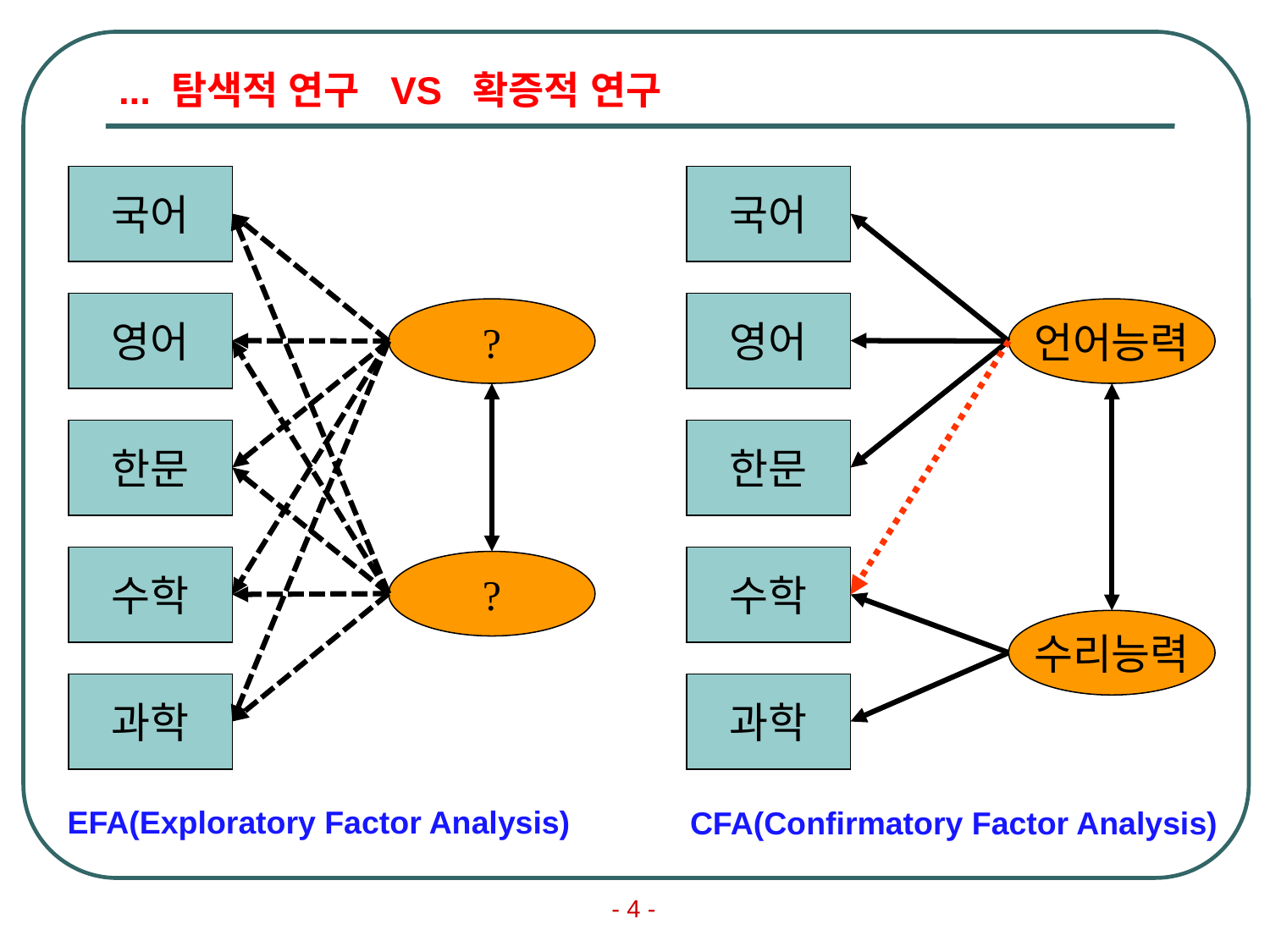

# ... 탐색적 연구  VS  확증적 연구
국어
국어
영어
영어
?
언어능력
한문
한문
수학
수학
?
수리능력
과학
과학
EFA(Exploratory Factor Analysis)
CFA(Confirmatory Factor Analysis)
- 4 -